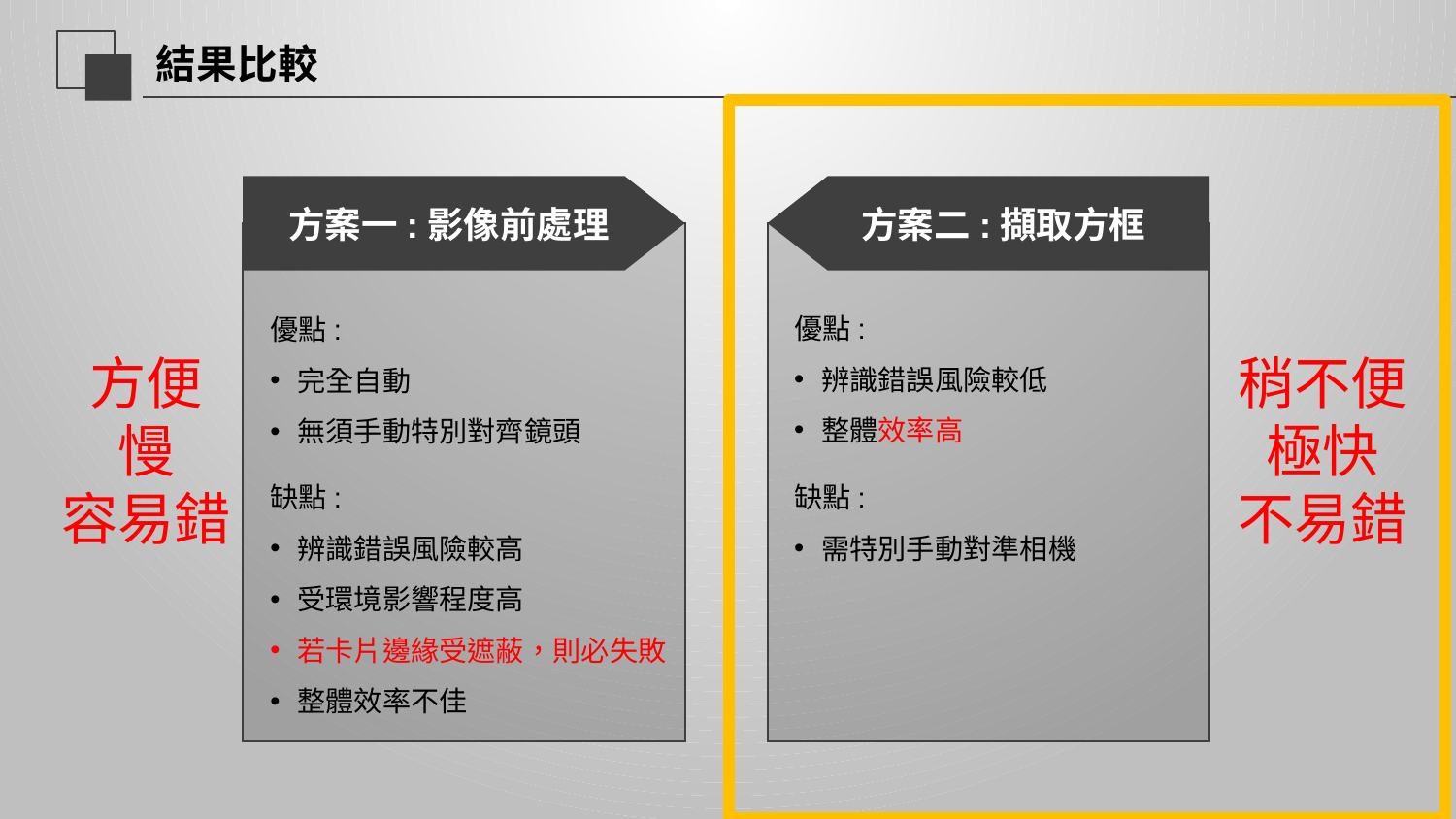

延迟符
# 結果比較

方案一:影像前處理
方案二:擷取方框

優點:
辨識錯誤風險較低
整體效率高
優點:
完全自動
無須手動特別對齊鏡頭

方便
慢
容易錯
稍不便
極快
不易錯
缺點:
辨識錯誤風險較高
受環境影響程度高
若卡片邊緣受遮蔽，則必失敗
整體效率不佳
缺點:
需特別手動對準相機